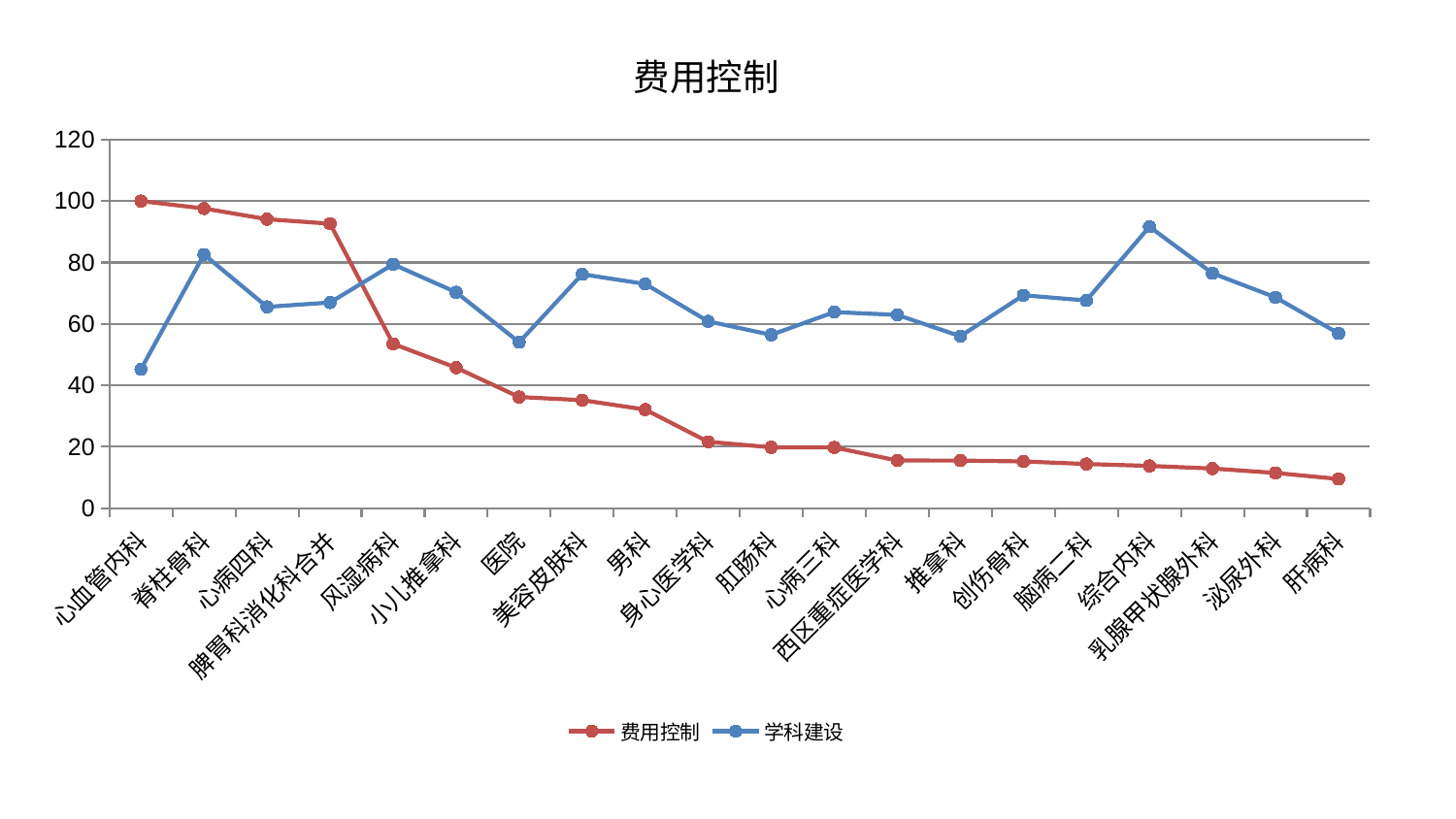

### Chart: 费用控制

| Category | 费用控制 | 学科建设 |
|---|---|---|
| 心血管内科 | 100.0 | 45.284243792529196 |
| 脊柱骨科 | 97.58945576912986 | 82.61963184670111 |
| 心病四科 | 94.10235391897493 | 65.57568870379559 |
| 脾胃科消化科合并 | 92.65609167197935 | 66.9837727845921 |
| 风湿病科 | 53.543808421252486 | 79.42609093064019 |
| 小儿推拿科 | 45.77909678467999 | 70.31433175554034 |
| 医院 | 36.20539077502373 | 54.05932931801707 |
| 美容皮肤科 | 35.17886545482832 | 76.17575716746923 |
| 男科 | 32.12618830637528 | 73.02703682953268 |
| 身心医学科 | 21.632134868016237 | 60.85298085564142 |
| 肛肠科 | 19.845417710631427 | 56.4730212461353 |
| 心病三科 | 19.800475751513872 | 63.875488048969174 |
| 西区重症医学科 | 15.550864024169766 | 62.96129608699044 |
| 推拿科 | 15.527116880309183 | 56.0143584968443 |
| 创伤骨科 | 15.240531251075828 | 69.33080647312883 |
| 脑病二科 | 14.407200848068255 | 67.64933238618788 |
| 综合内科 | 13.783479216155625 | 91.63290281785682 |
| 乳腺甲状腺外科 | 12.930167061699375 | 76.49817234708702 |
| 泌尿外科 | 11.494646857456733 | 68.65559317111087 |
| 肝病科 | 9.541247235546546 | 56.93490057122049 |
238